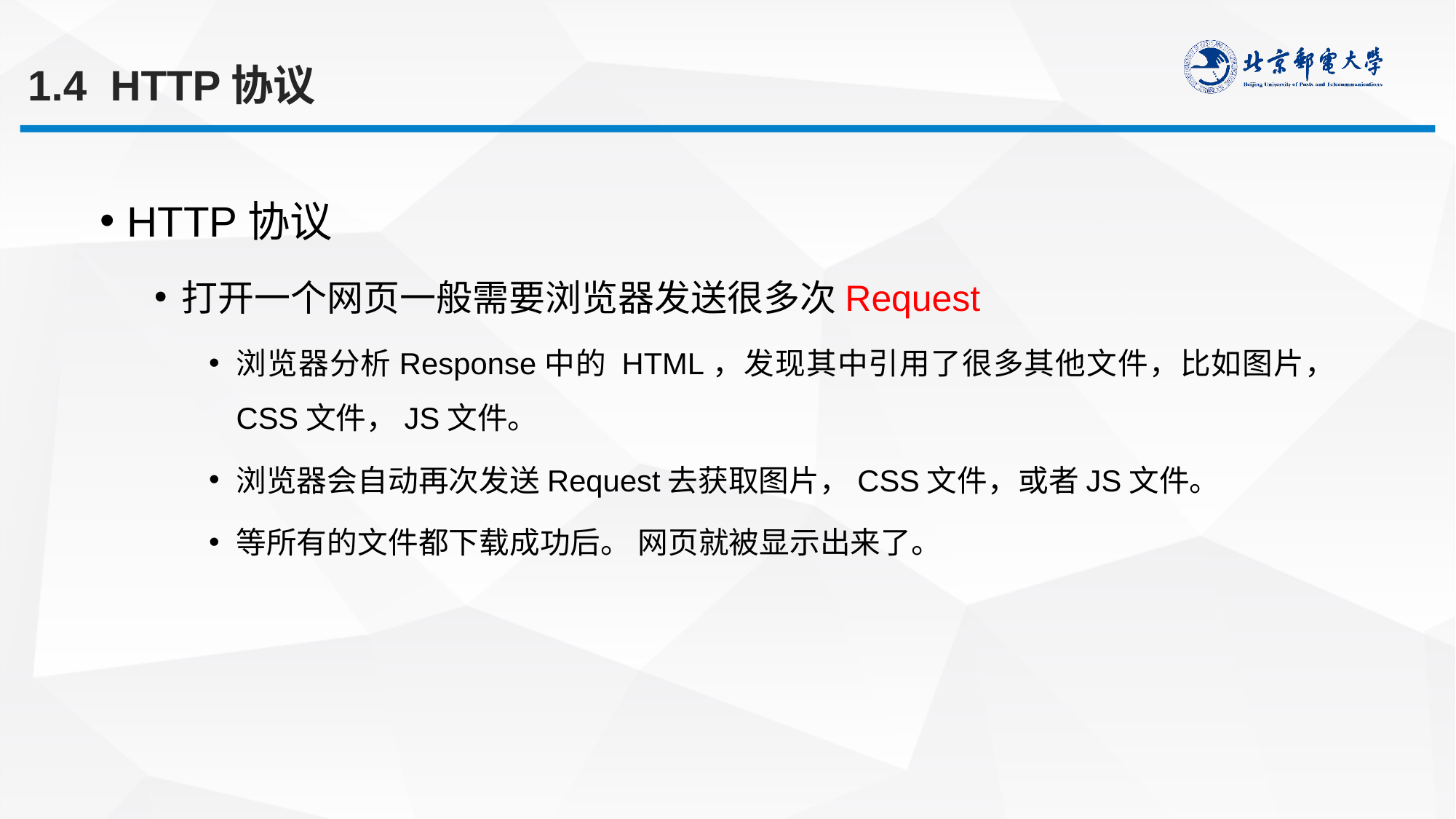

1.4  HTTP协议

HTTP协议
打开一个网页一般需要浏览器发送很多次Request
浏览器分析Response中的 HTML，发现其中引用了很多其他文件，比如图片，CSS文件，JS文件。
浏览器会自动再次发送Request去获取图片，CSS文件，或者JS文件。
等所有的文件都下载成功后。 网页就被显示出来了。